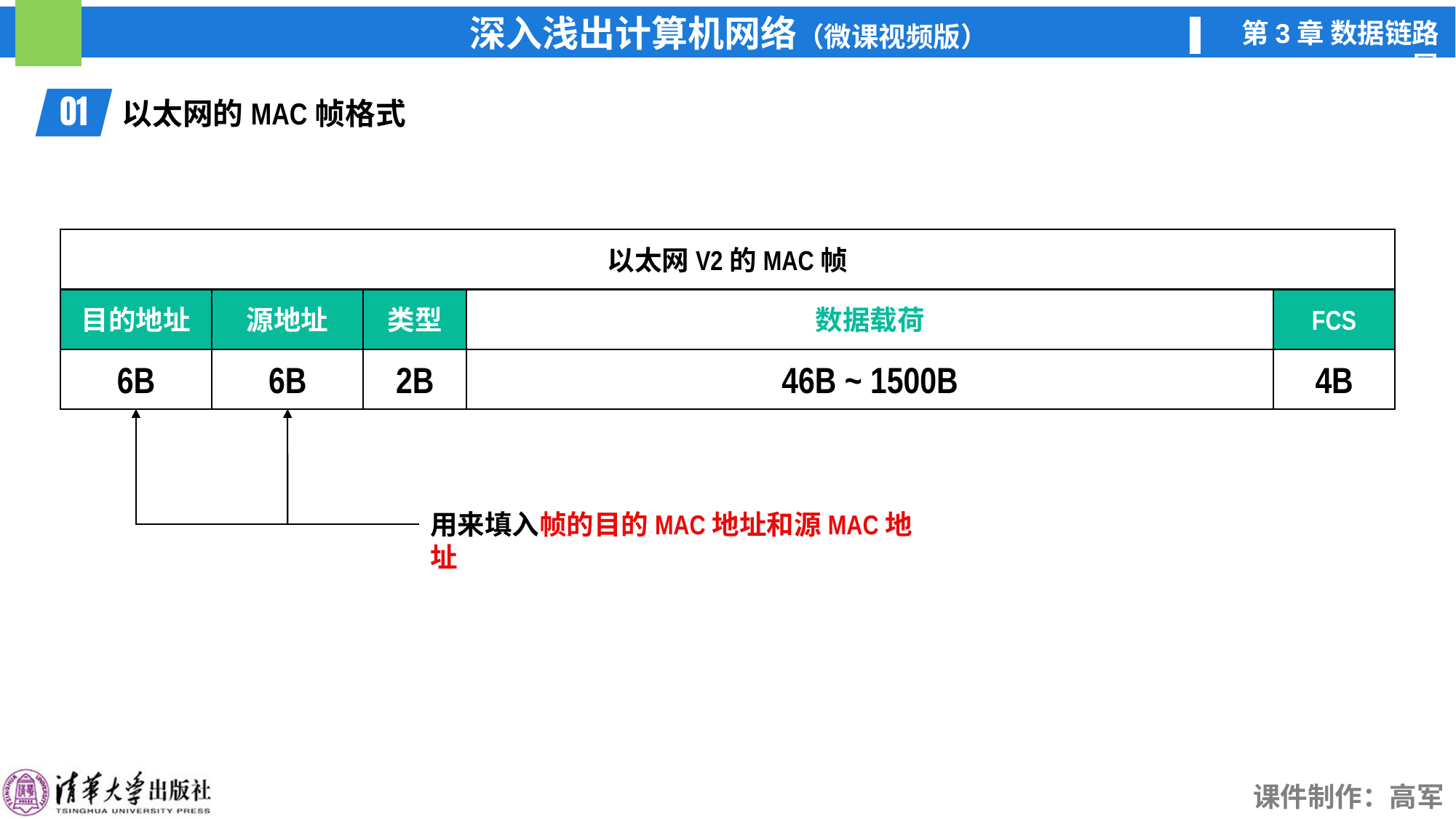

01
以太网的MAC帧格式
以太网V2的MAC帧
目的地址
源地址
类型
数据载荷
FCS
6B
6B
2B
46B ~ 1500B
4B
用来填入帧的目的MAC地址和源MAC地址